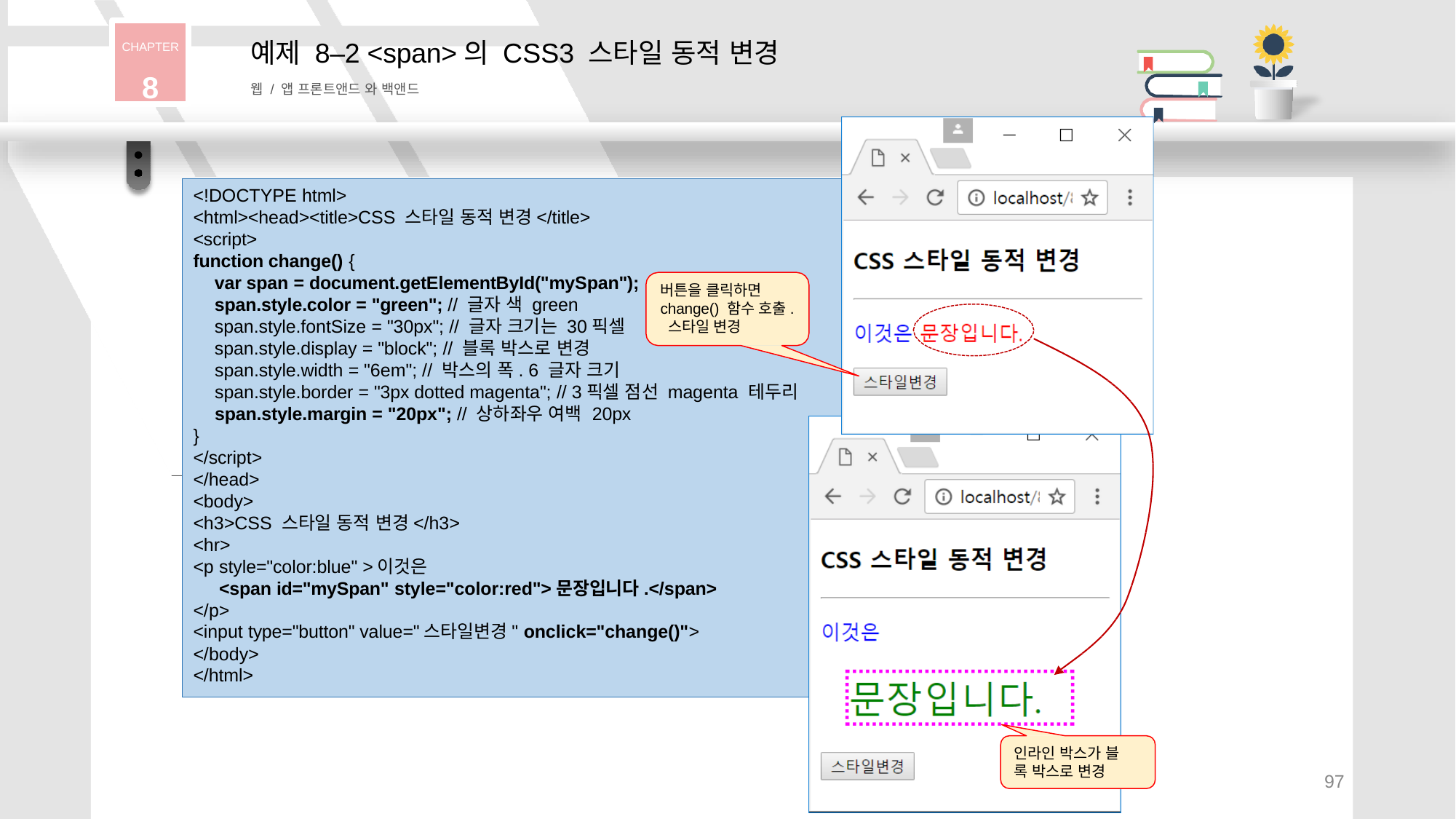

CHAPTER

8

# 예제 8–2 <span>의 CSS3 스타일 동적 변경

웹 / 앱 프론트앤드 와 백앤드

<!DOCTYPE html>
<html><head><title>CSS 스타일 동적 변경</title>
<script>
function change() {
var span = document.getElementById("mySpan");  span.style.color = "green"; // 글자 색 green  span.style.fontSize = "30px"; // 글자 크기는 30픽셀  span.style.display = "block"; // 블록 박스로 변경

버튼을 클릭하면  change() 함수 호출.  스타일 변경

span.style.width = "6em"; // 박스의 폭. 6 글자 크기
span.style.border = "3px dotted magenta"; // 3픽셀 점선 magenta 테두리
span.style.margin = "20px"; // 상하좌우 여백 20px
}
</script>
</head>
<body>
<h3>CSS 스타일 동적 변경</h3>
<hr>
<p style="color:blue" >이것은
<span id="mySpan" style="color:red">문장입니다.</span>
</p>
<input type="button" value="스타일변경" onclick="change()">
</body>
</html>

인라인 박스가 블  록 박스로 변경
97